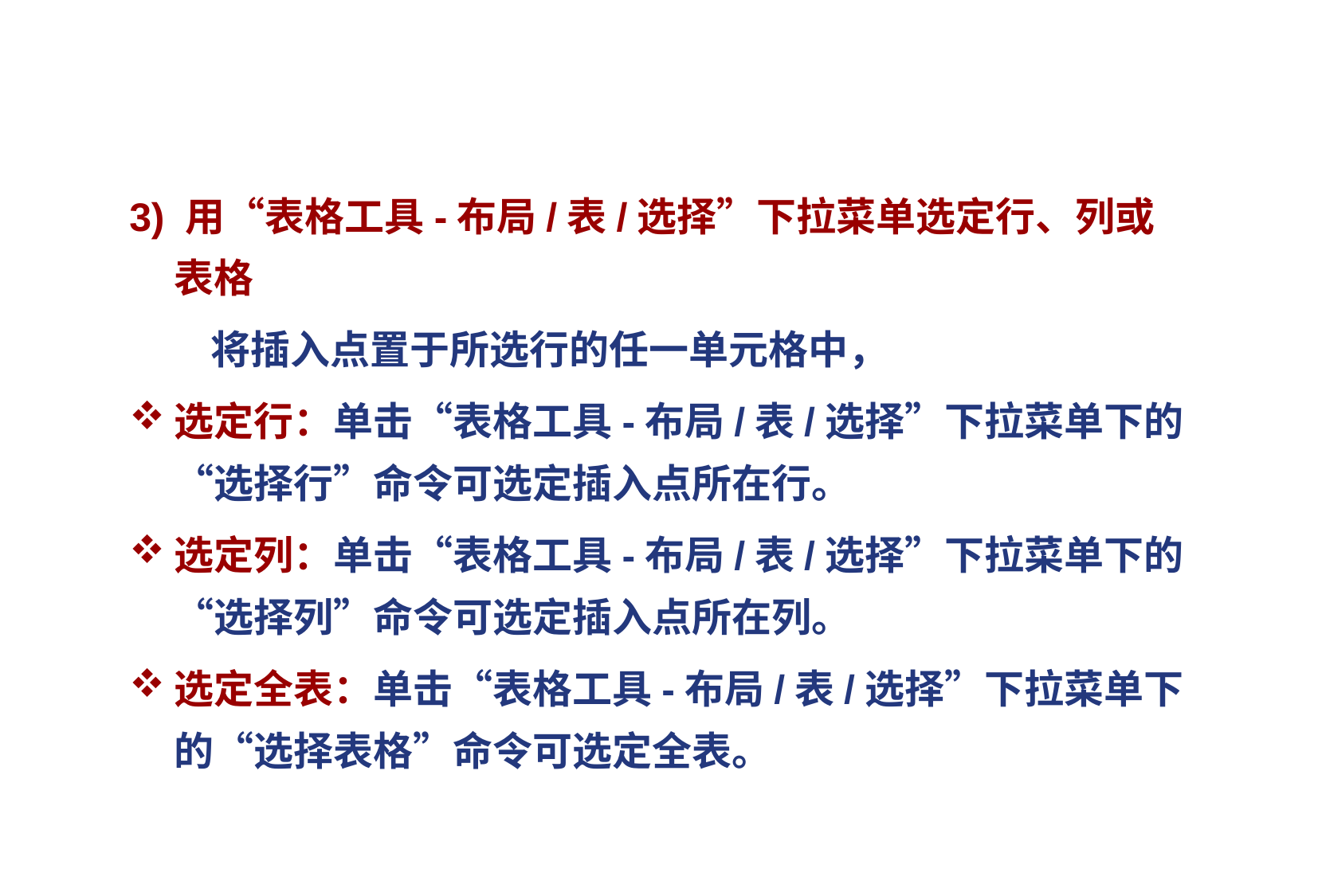

3) 用“表格工具-布局/表/选择”下拉菜单选定行、列或表格
        将插入点置于所选行的任一单元格中，
选定行：单击“表格工具-布局/表/选择”下拉菜单下的“选择行”命令可选定插入点所在行。
选定列：单击“表格工具-布局/表/选择”下拉菜单下的“选择列”命令可选定插入点所在列。
选定全表：单击“表格工具-布局/表/选择”下拉菜单下的“选择表格”命令可选定全表。